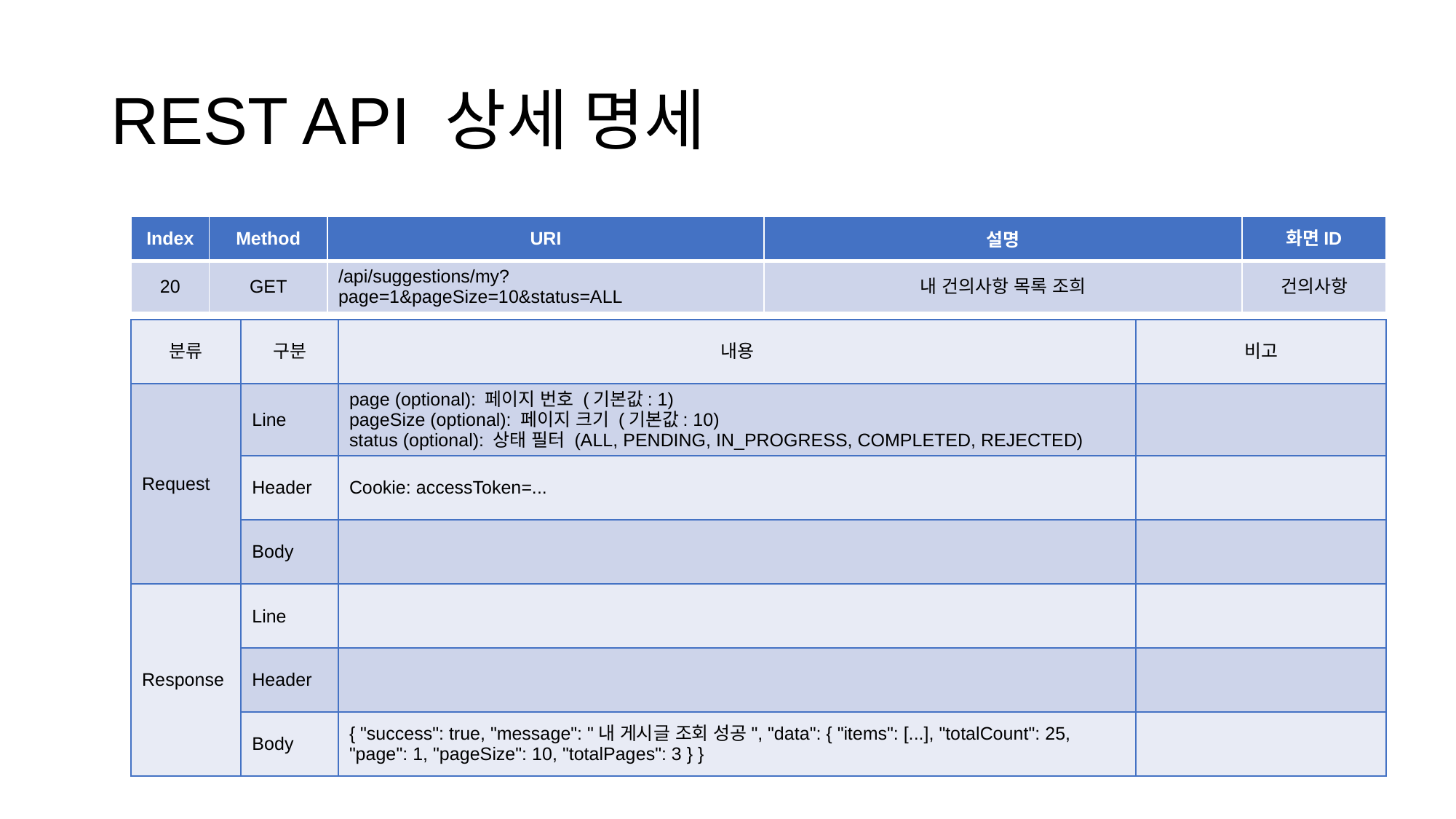

# REST API 상세 명세
| Index | Method | URI | 설명 | 화면ID |
| --- | --- | --- | --- | --- |
| 20 | GET | /api/suggestions/my?page=1&pageSize=10&status=ALL | 내 건의사항 목록 조희 | 건의사항 |
| 분류 | 구분 | 내용 | 비고 |
| --- | --- | --- | --- |
| Request | Line | page (optional): 페이지 번호 (기본값: 1) pageSize (optional): 페이지 크기 (기본값: 10) status (optional): 상태 필터 (ALL, PENDING, IN\_PROGRESS, COMPLETED, REJECTED) |  |
|  | Header | Cookie: accessToken=... |  |
|  | Body |  |  |
| Response | Line |  |  |
|  | Header |  |  |
|  | Body | { "success": true, "message": "내 게시글 조회 성공", "data": { "items": [...], "totalCount": 25, "page": 1, "pageSize": 10, "totalPages": 3 } } |  |